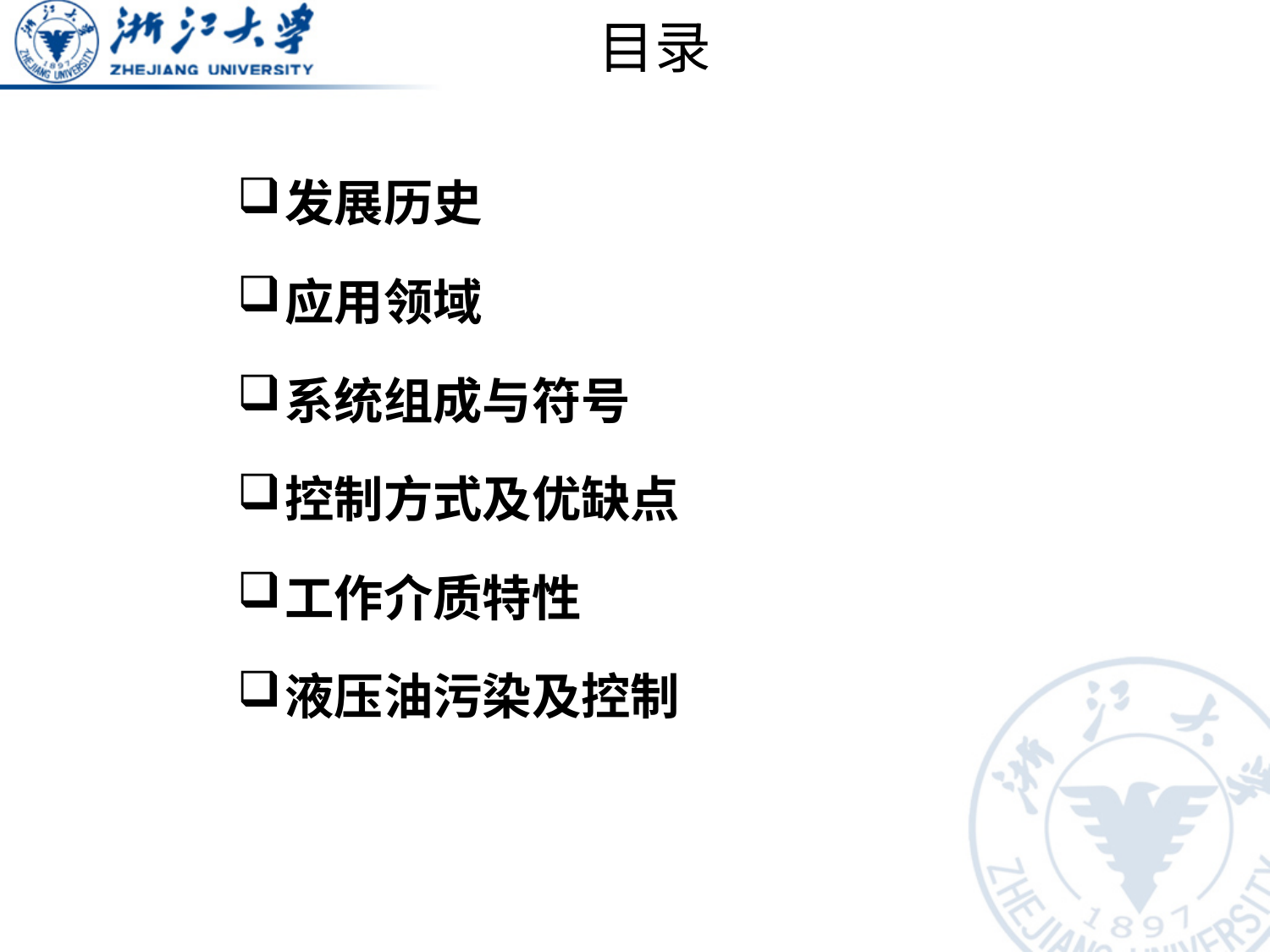

# 目录
发展历史
应用领域
系统组成与符号
控制方式及优缺点
工作介质特性
液压油污染及控制